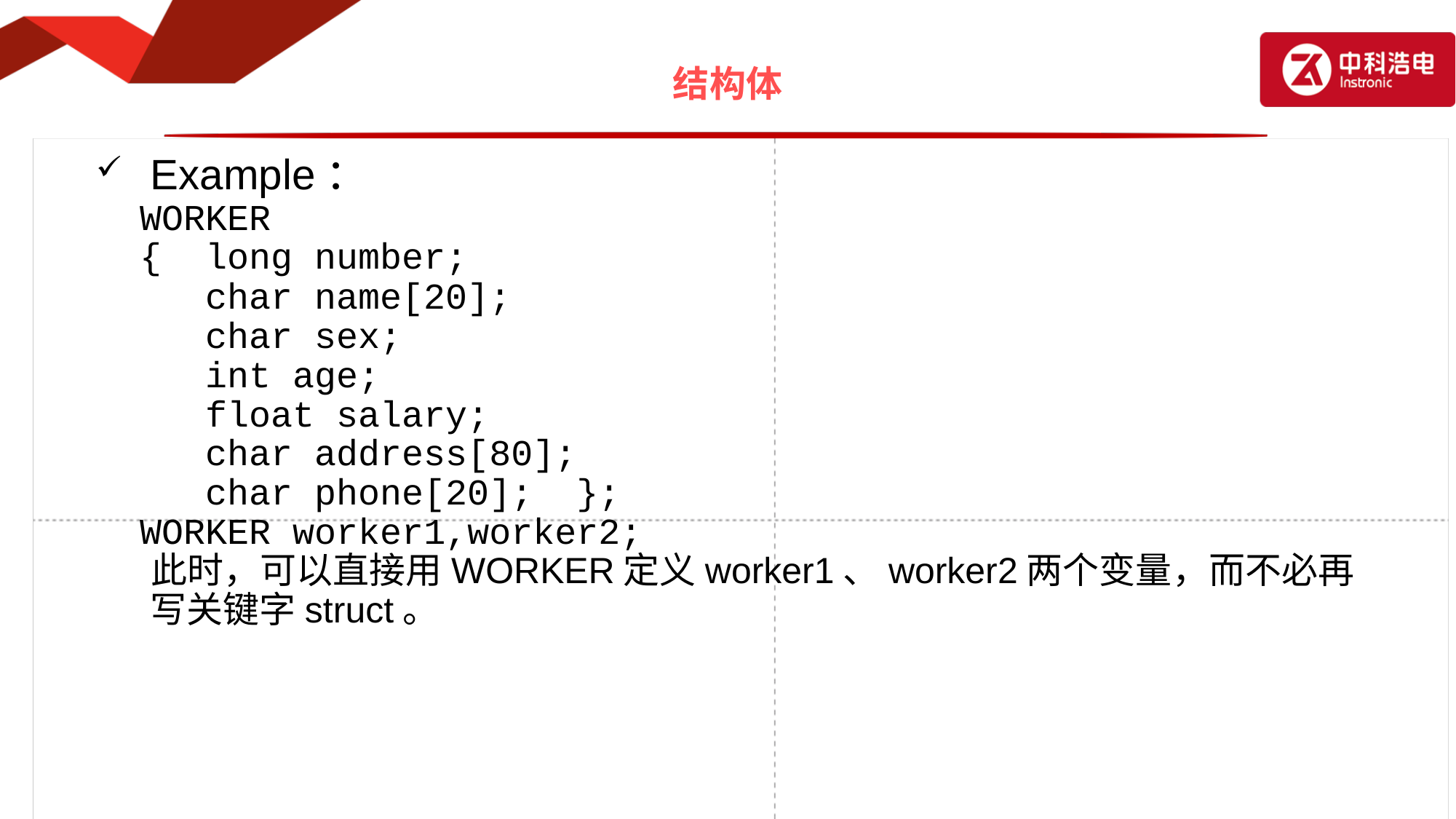

# 结构体
Example：
WORKER
{  long number;
   char name[20];
   char sex;
   int age;
   float salary;
   char address[80];
   char phone[20];  };
WORKER worker1,worker2;
	此时，可以直接用WORKER定义worker1、worker2两个变量，而不必再写关键字struct。